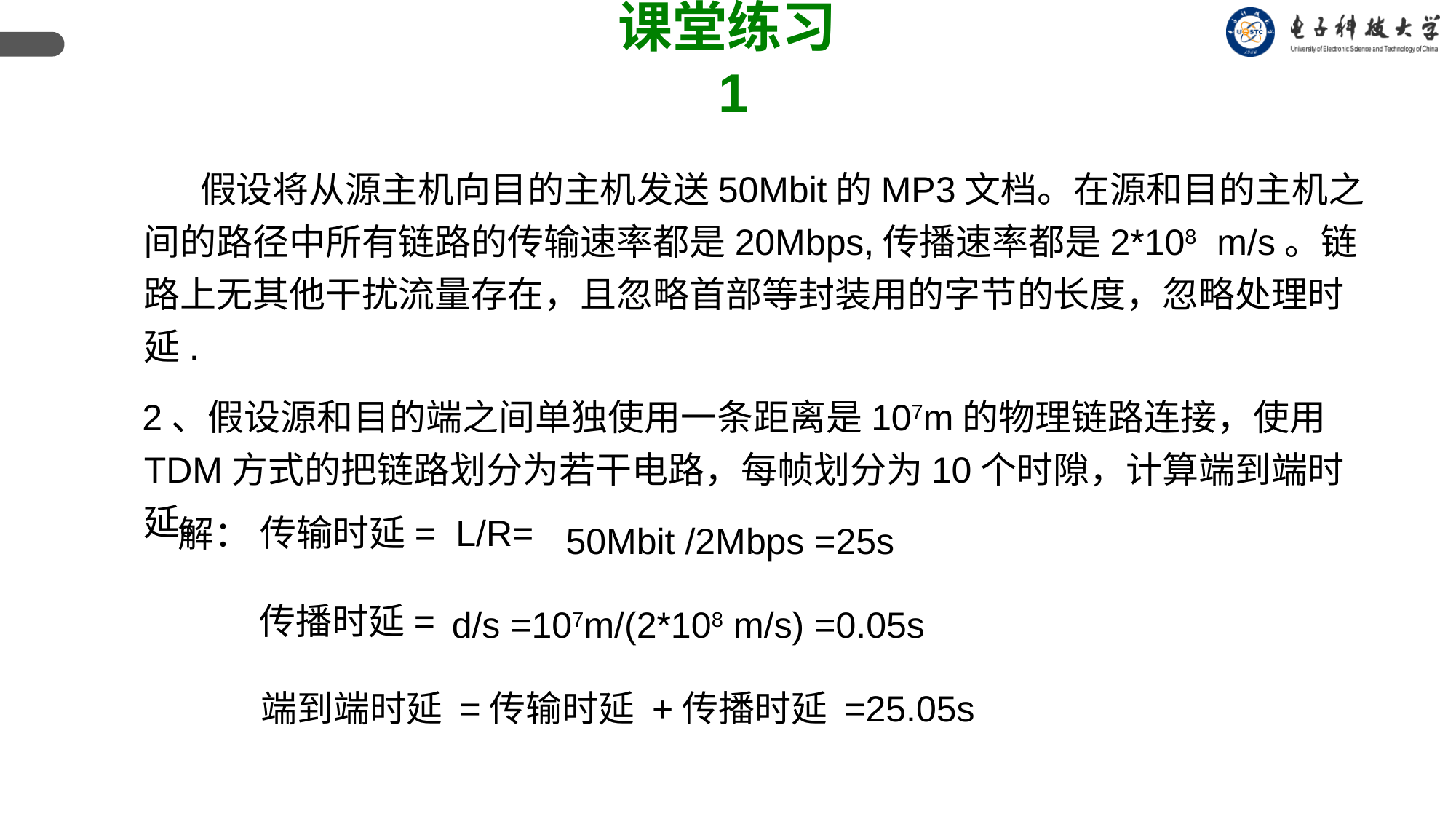

课堂练习1
      假设将从源主机向目的主机发送50Mbit的MP3文档。在源和目的主机之间的路径中所有链路的传输速率都是20Mbps,传播速率都是2*108  m/s。链路上无其他干扰流量存在，且忽略首部等封装用的字节的长度，忽略处理时延.
2、假设源和目的端之间单独使用一条距离是107m的物理链路连接，使用TDM方式的把链路划分为若干电路，每帧划分为10个时隙，计算端到端时延。

50Mbit /2Mbps =25s
L/R=
传输时延=
解：
传播时延=
d/s =107m/(2*108 m/s) =0.05s
端到端时延 =传输时延 +传播时延 =25.05s